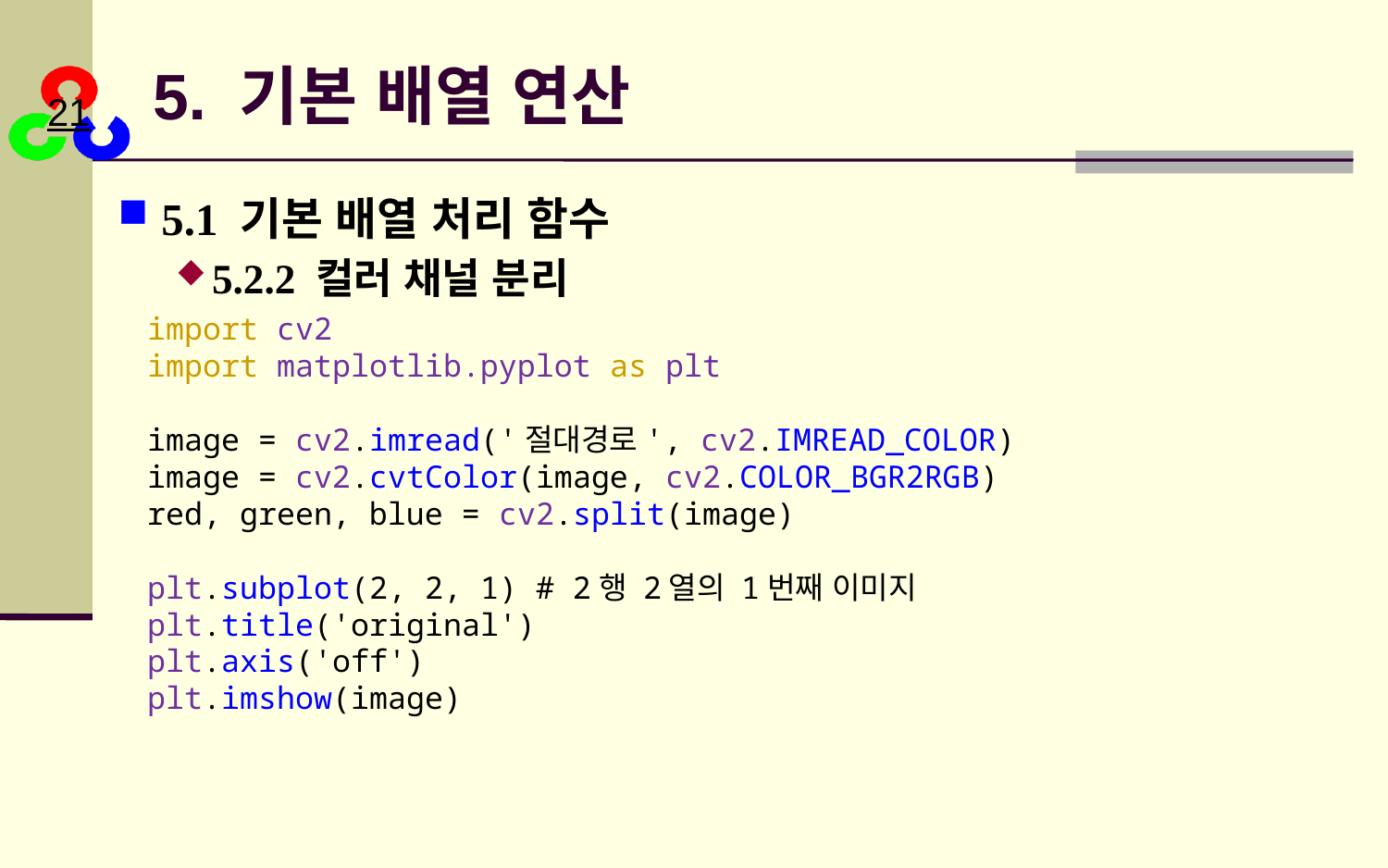

# 5. 기본 배열 연산
5.1 기본 배열 처리 함수
5.2.2 컬러 채널 분리
import cv2
import matplotlib.pyplot as plt
image = cv2.imread('절대경로', cv2.IMREAD_COLOR)
image = cv2.cvtColor(image, cv2.COLOR_BGR2RGB)
red, green, blue = cv2.split(image)
plt.subplot(2, 2, 1) # 2행 2열의 1번째 이미지
plt.title('original')
plt.axis('off')
plt.imshow(image)